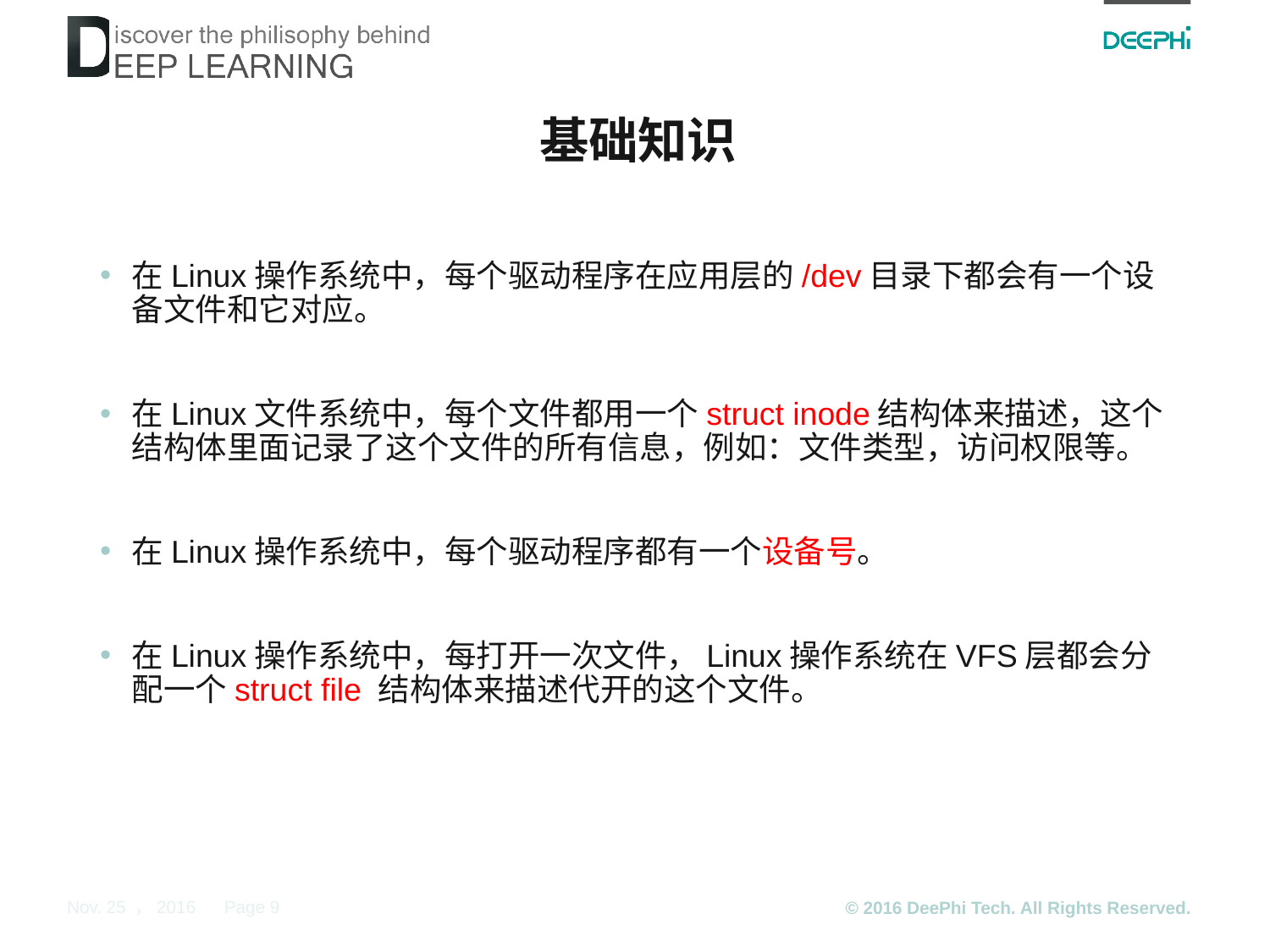

# 基础知识
在Linux操作系统中，每个驱动程序在应用层的/dev目录下都会有一个设备文件和它对应。

在Linux文件系统中，每个文件都用一个struct inode结构体来描述，这个结构体里面记录了这个文件的所有信息，例如：文件类型，访问权限等。

在Linux操作系统中，每个驱动程序都有一个设备号。

在Linux操作系统中，每打开一次文件，Linux操作系统在VFS层都会分配一个struct file 结构体来描述代开的这个文件。
Page 9
Nov. 25 ，2016
© 2016 DeePhi Tech. All Rights Reserved.